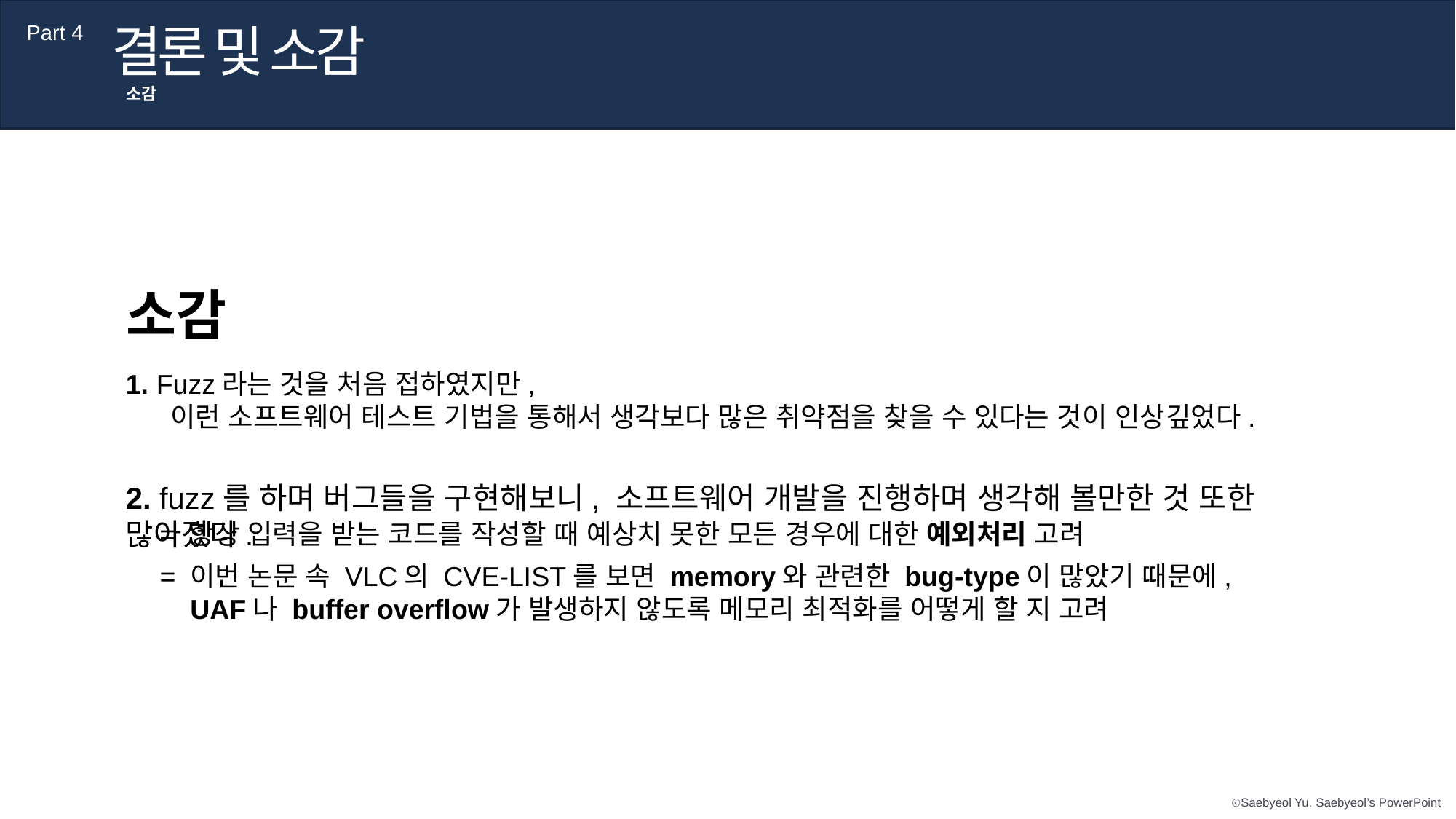

결론 및 소감
Part 4
소감
소감
1. Fuzz라는 것을 처음 접하였지만,
     이런 소프트웨어 테스트 기법을 통해서 생각보다 많은 취약점을 찾을 수 있다는 것이 인상깊었다.
2. fuzz를 하며 버그들을 구현해보니, 소프트웨어 개발을 진행하며 생각해 볼만한 것 또한 많아졌다.
= 항상 입력을 받는 코드를 작성할 때 예상치 못한 모든 경우에 대한 예외처리 고려
= 이번 논문 속 VLC의 CVE-LIST를 보면 memory와 관련한 bug-type이 많았기 때문에,
    UAF나 buffer overflow가 발생하지 않도록 메모리 최적화를 어떻게 할 지 고려